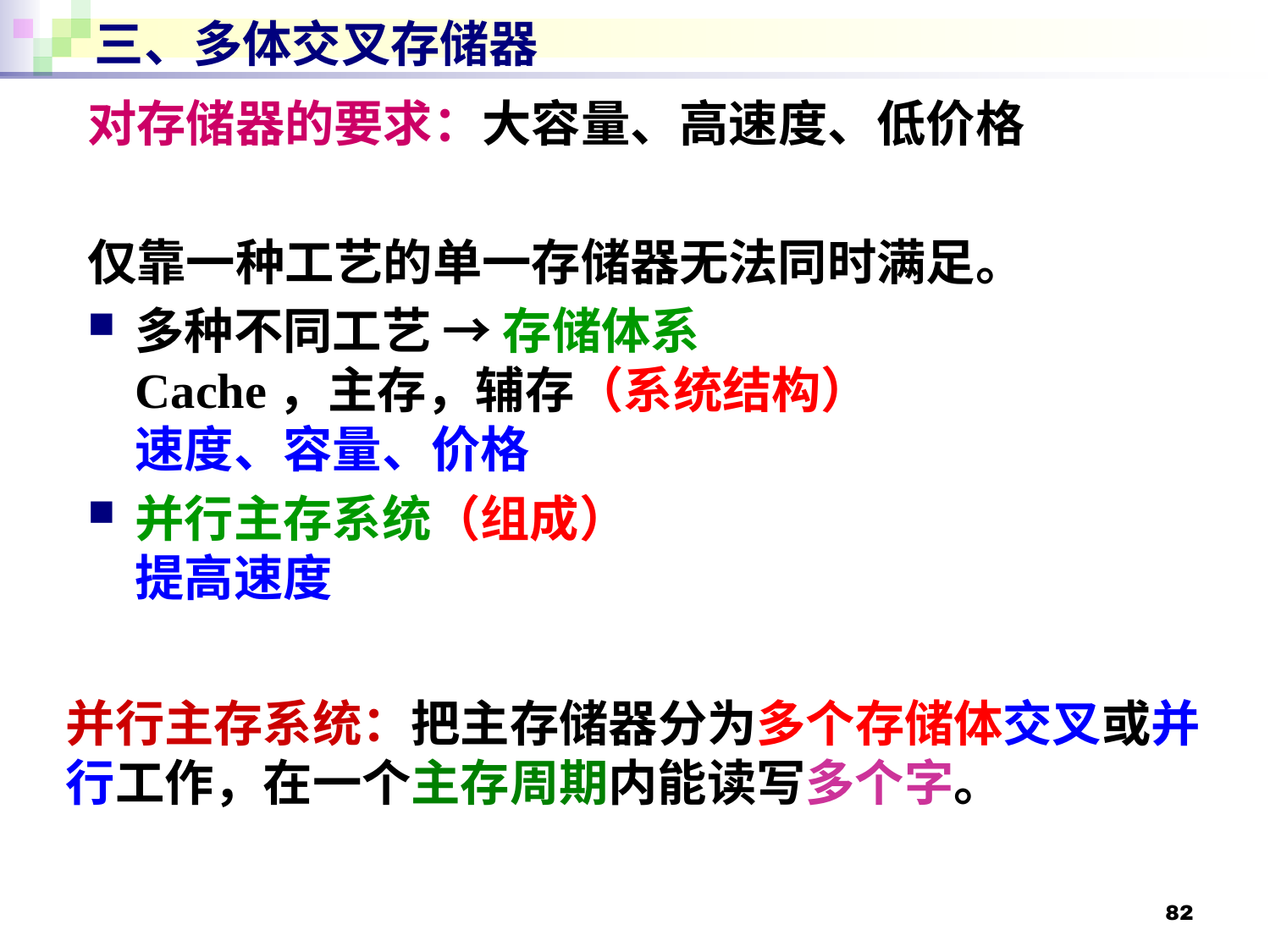

# 三、多体交叉存储器
对存储器的要求：大容量、高速度、低价格

仅靠一种工艺的单一存储器无法同时满足。
多种不同工艺 → 存储体系
Cache，主存，辅存（系统结构）
速度、容量、价格
并行主存系统（组成）
提高速度
并行主存系统：把主存储器分为多个存储体交叉或并行工作，在一个主存周期内能读写多个字。
82